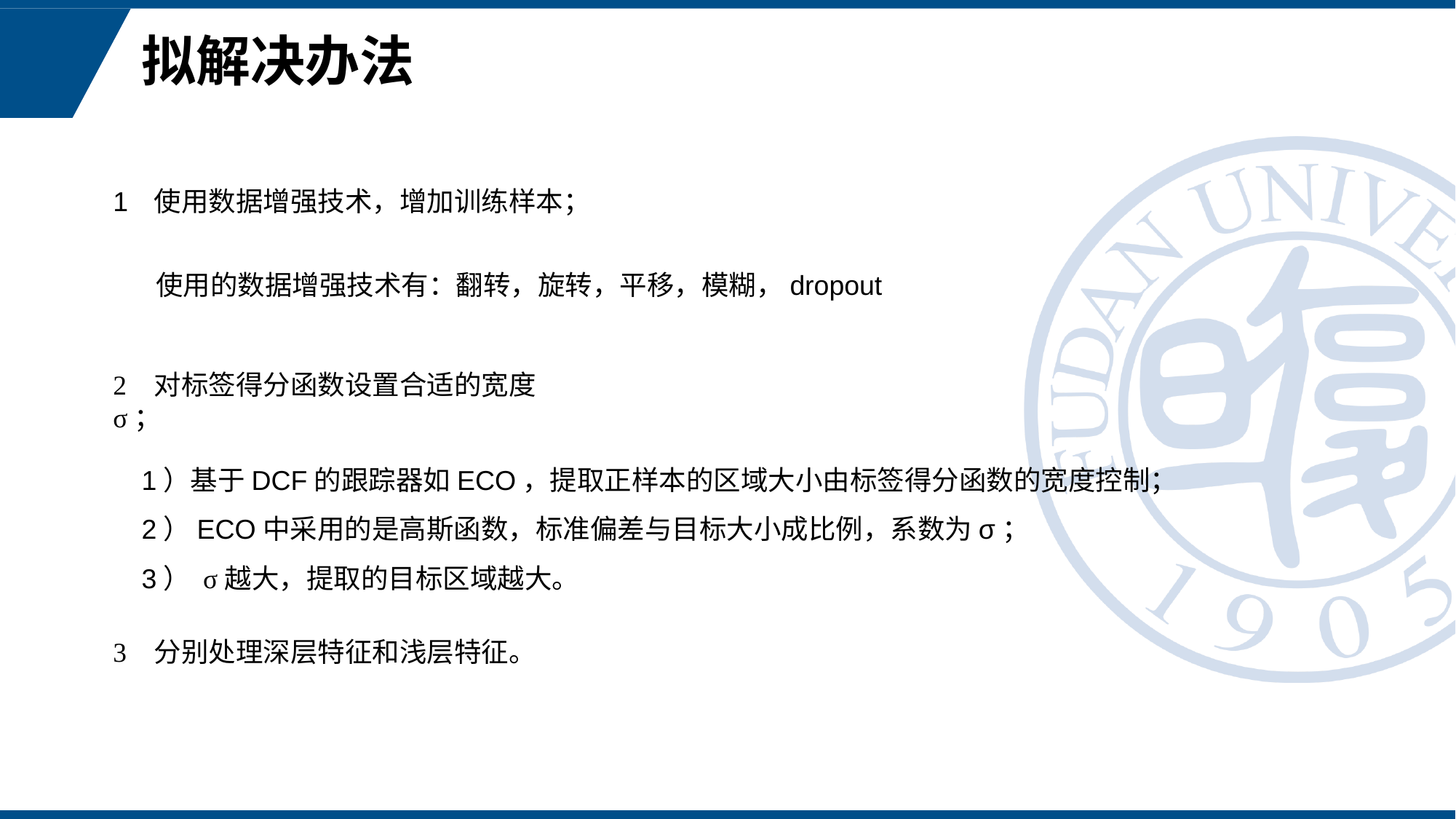

# 拟解决办法
使用数据增强技术，增加训练样本；
使用的数据增强技术有：翻转，旋转，平移，模糊，dropout
2   对标签得分函数设置合适的宽度σ；
1）基于DCF的跟踪器如ECO，提取正样本的区域大小由标签得分函数的宽度控制；
2）ECO中采用的是高斯函数，标准偏差与目标大小成比例，系数为σ；
3） σ越大，提取的目标区域越大。
3   分别处理深层特征和浅层特征。